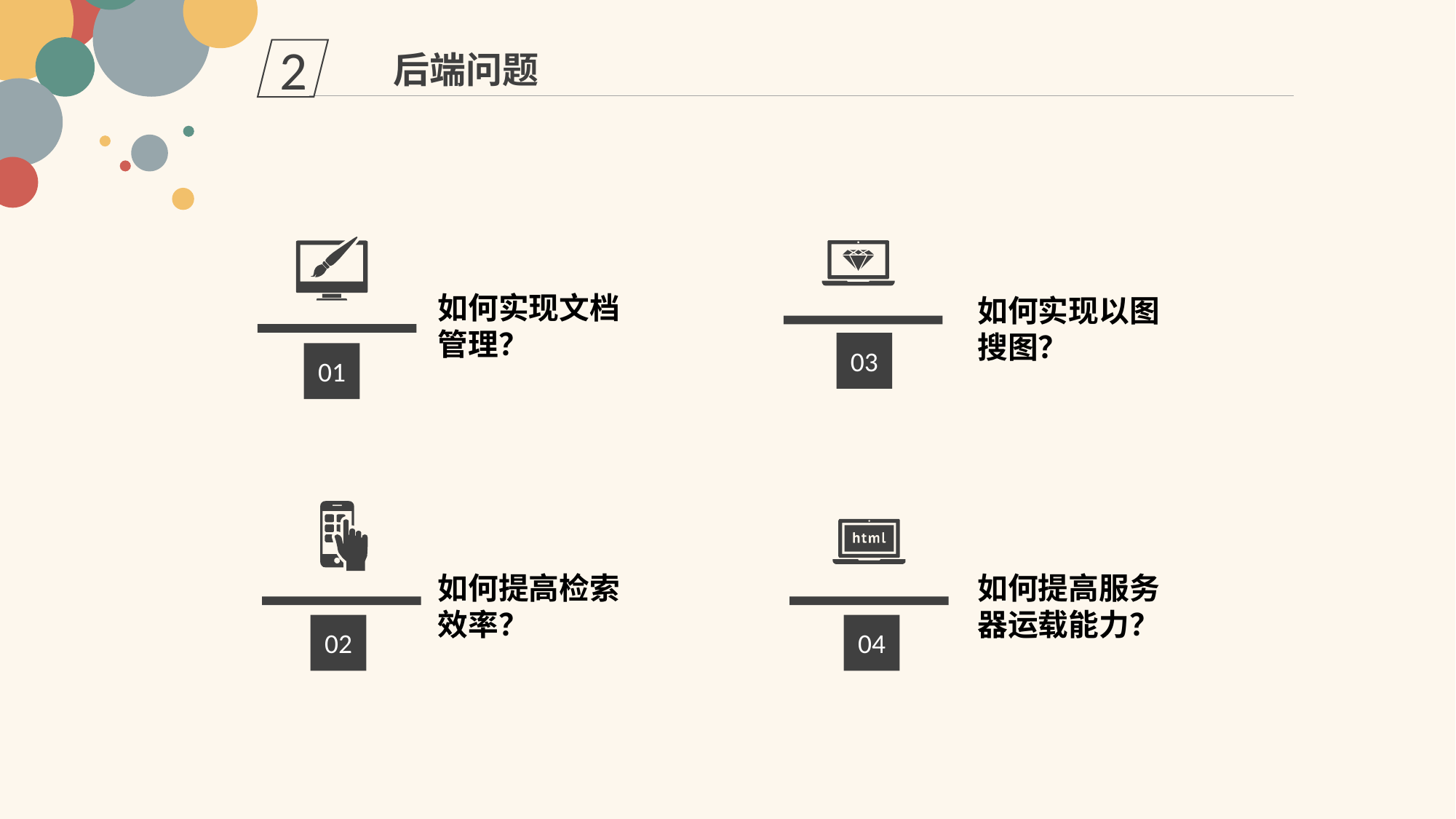

2
后端问题

如何实现文档管理？
如何实现以图搜图？

03
01

如何提高检索效率？
如何提高服务器运载能力？

02
04